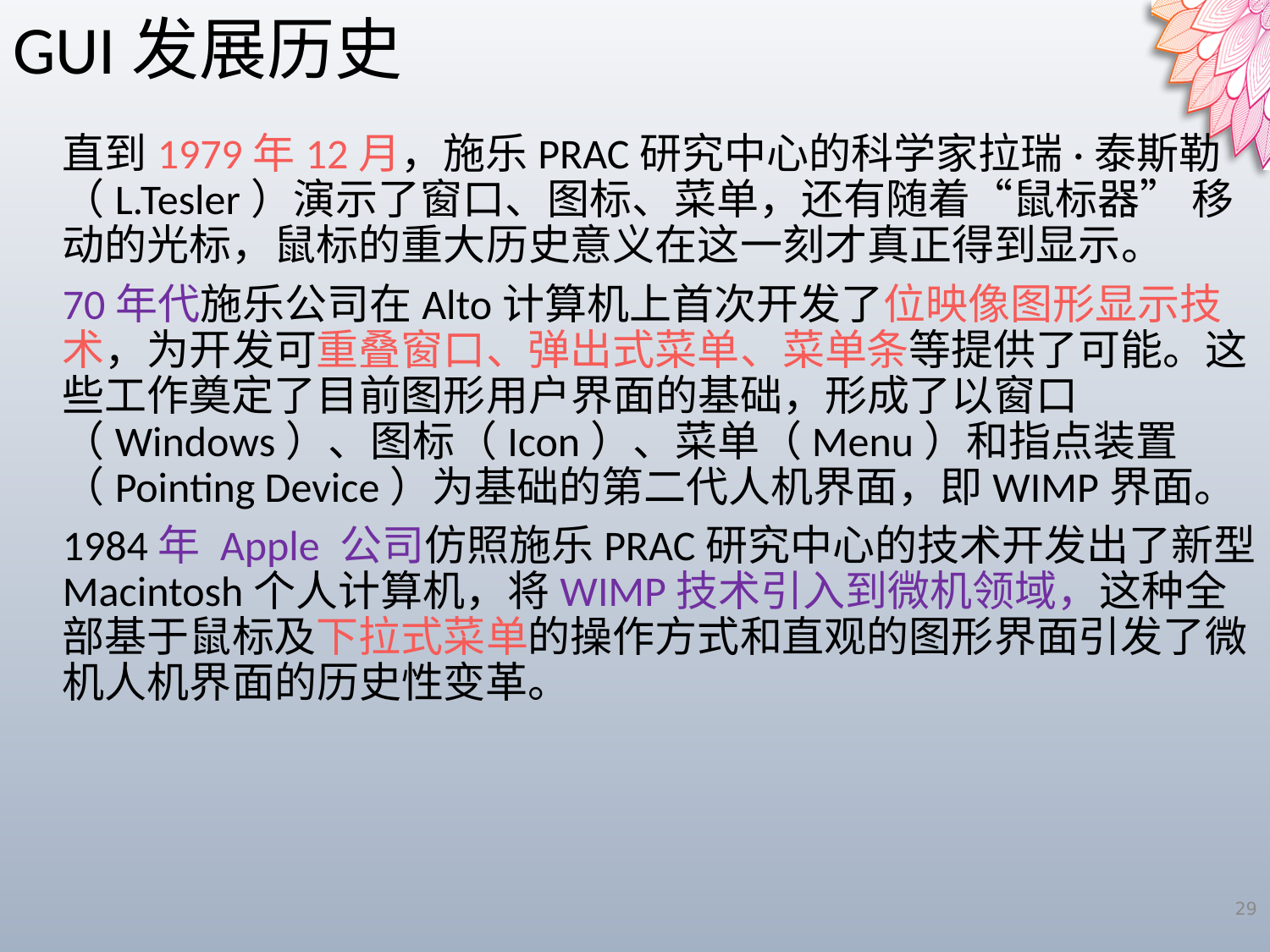

GUI发展历史
直到1979年12月，施乐PRAC研究中心的科学家拉瑞·泰斯勒（L.Tesler）演示了窗口、图标、菜单，还有随着“鼠标器” 移动的光标，鼠标的重大历史意义在这一刻才真正得到显示。
70年代施乐公司在Alto计算机上首次开发了位映像图形显示技术，为开发可重叠窗口、弹出式菜单、菜单条等提供了可能。这些工作奠定了目前图形用户界面的基础，形成了以窗口（Windows）、图标（Icon）、菜单（Menu）和指点装置（Pointing Device）为基础的第二代人机界面，即WIMP界面。
1984年 Apple 公司仿照施乐PRAC研究中心的技术开发出了新型Macintosh个人计算机，将WIMP技术引入到微机领域，这种全部基于鼠标及下拉式菜单的操作方式和直观的图形界面引发了微机人机界面的历史性变革。
29